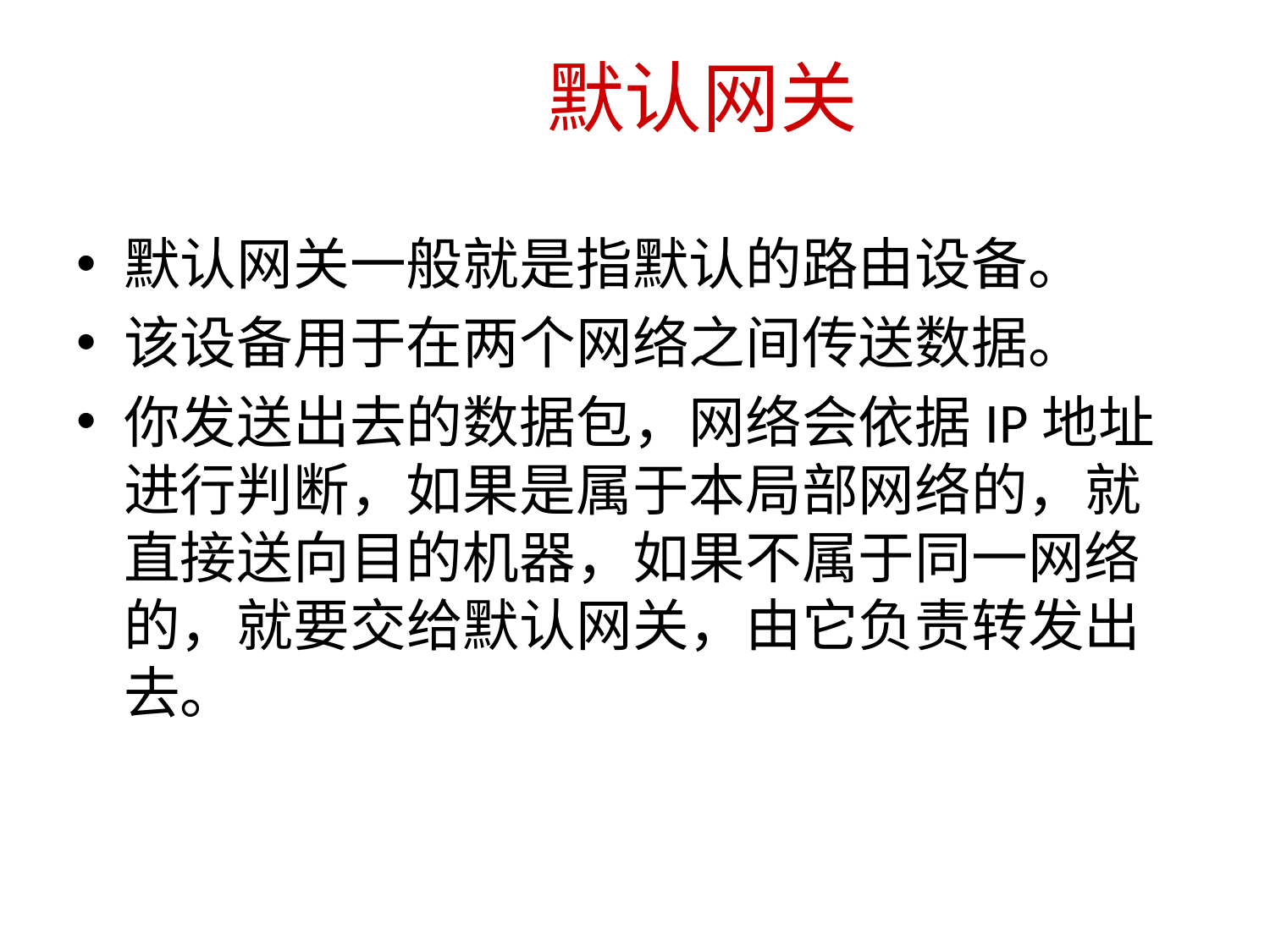

# 默认网关
默认网关一般就是指默认的路由设备。
该设备用于在两个网络之间传送数据。
你发送出去的数据包，网络会依据IP地址进行判断，如果是属于本局部网络的，就直接送向目的机器，如果不属于同一网络的，就要交给默认网关，由它负责转发出去。